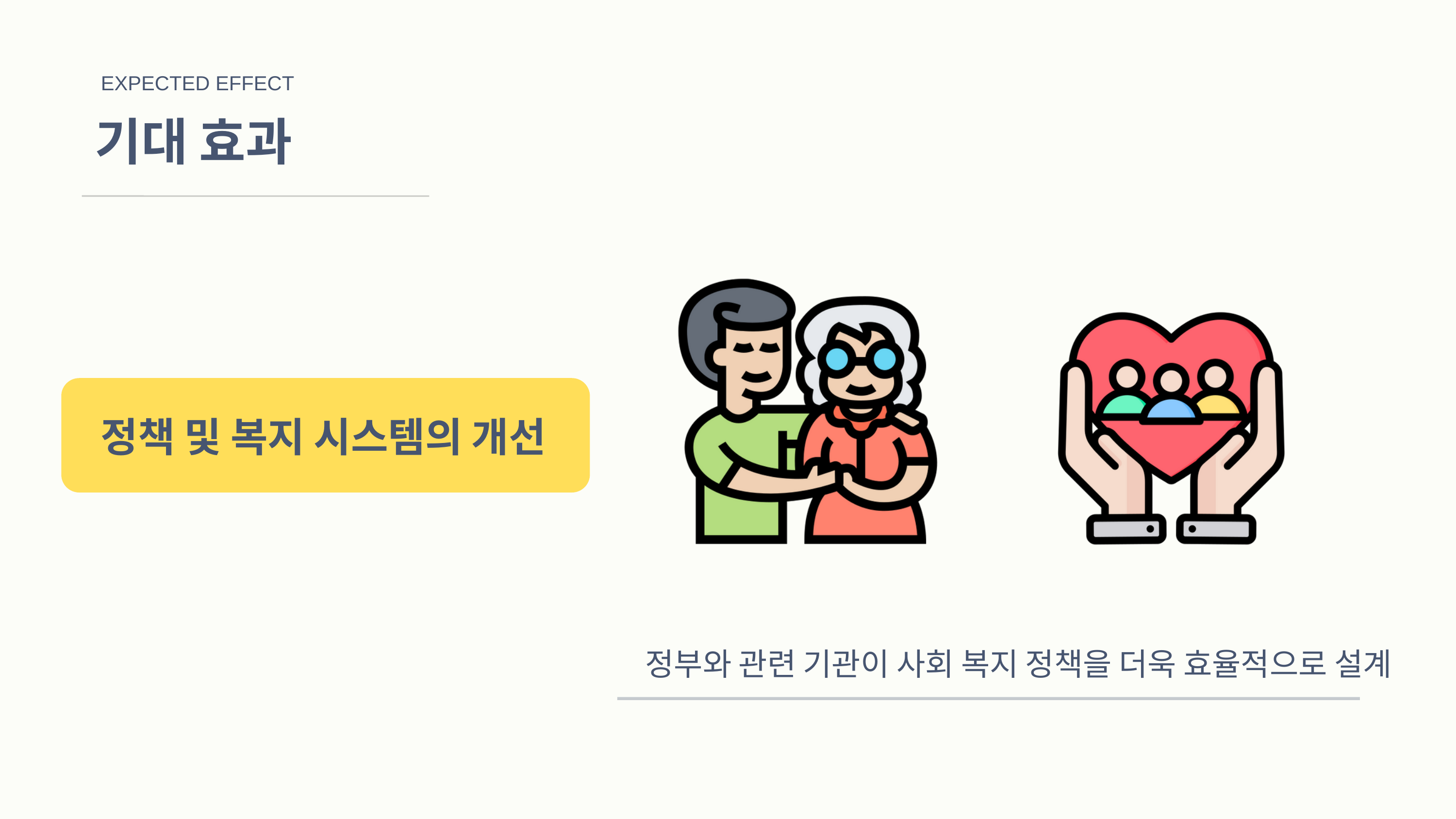

EXPECTED EFFECT

기대 효과

정책 및 복지 시스템의 개선
정부와 관련 기관이 사회 복지 정책을 더욱 효율적으로 설계